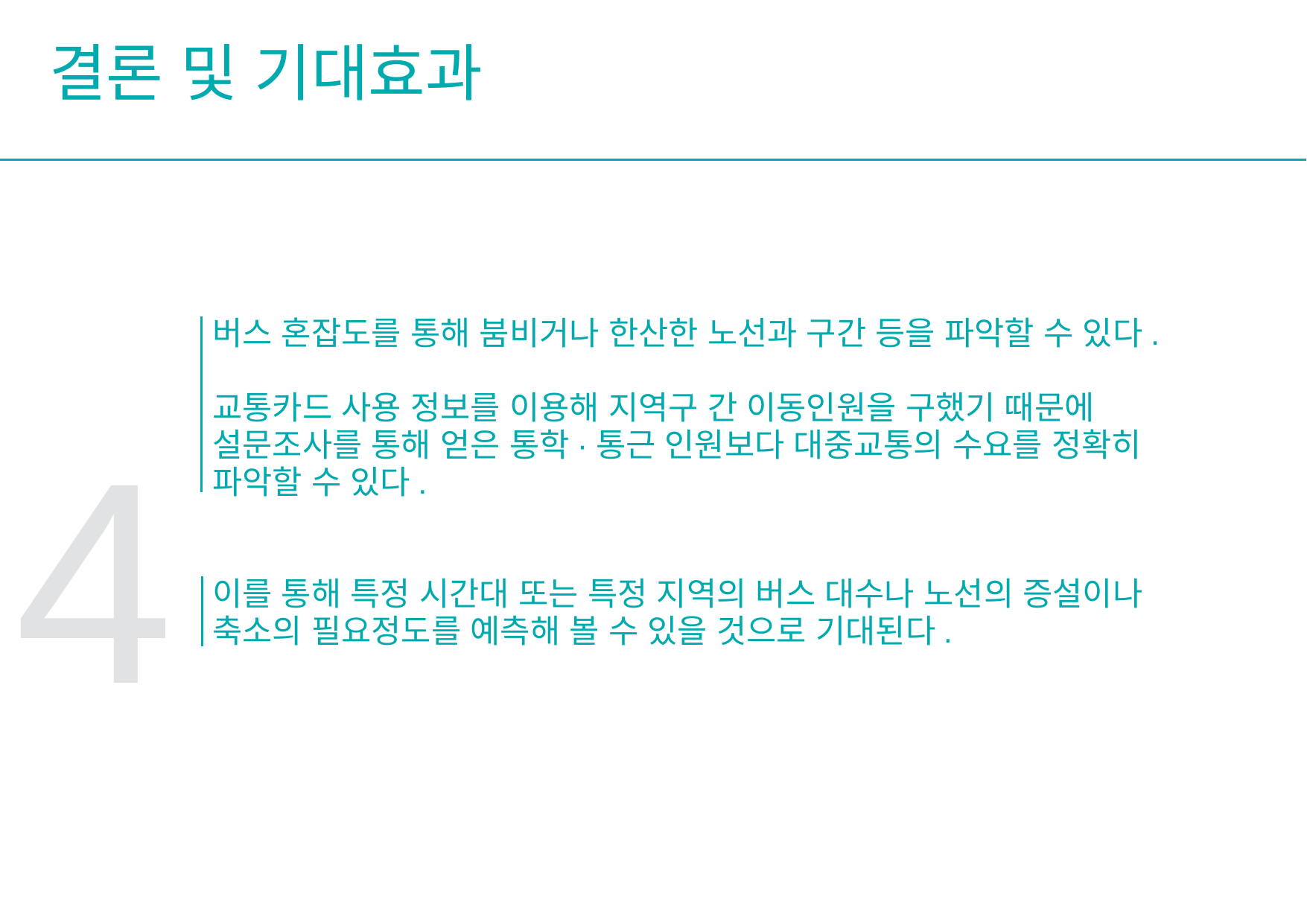

결론 및 기대효과
버스 혼잡도를 통해 붐비거나 한산한 노선과 구간 등을 파악할 수 있다.

교통카드 사용 정보를 이용해 지역구 간 이동인원을 구했기 때문에 설문조사를 통해 얻은 통학·통근 인원보다 대중교통의 수요를 정확히 파악할 수 있다.

이를 통해 특정 시간대 또는 특정 지역의 버스 대수나 노선의 증설이나 축소의 필요정도를 예측해 볼 수 있을 것으로 기대된다.
4